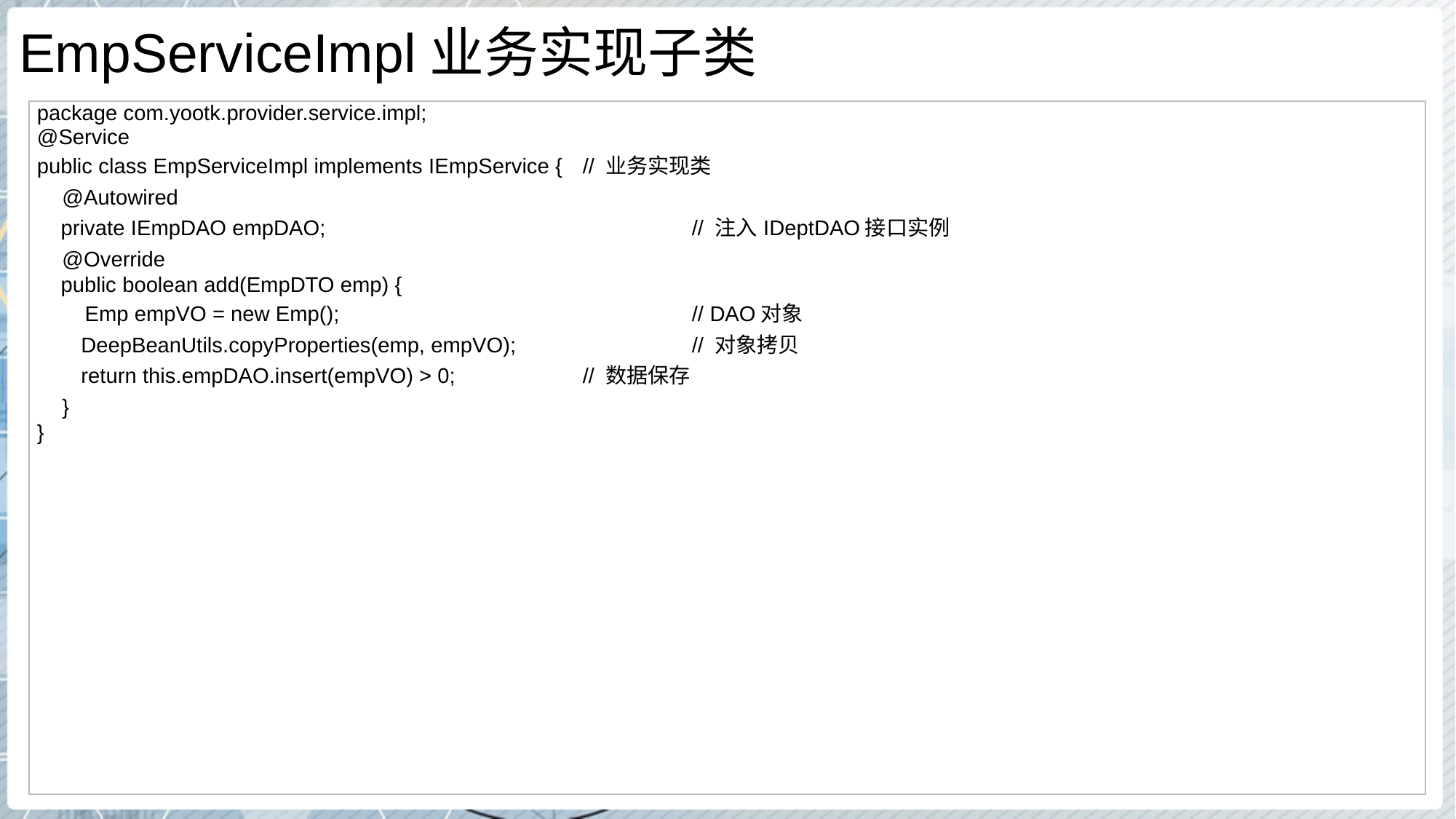

# EmpServiceImpl业务实现子类
| package com.yootk.provider.service.impl; @Service public class EmpServiceImpl implements IEmpService { // 业务实现类 @Autowired private IEmpDAO empDAO; // 注入IDeptDAO接口实例 @Override public boolean add(EmpDTO emp) { Emp empVO = new Emp(); // DAO对象 DeepBeanUtils.copyProperties(emp, empVO); // 对象拷贝 return this.empDAO.insert(empVO) > 0; // 数据保存 } } |
| --- |